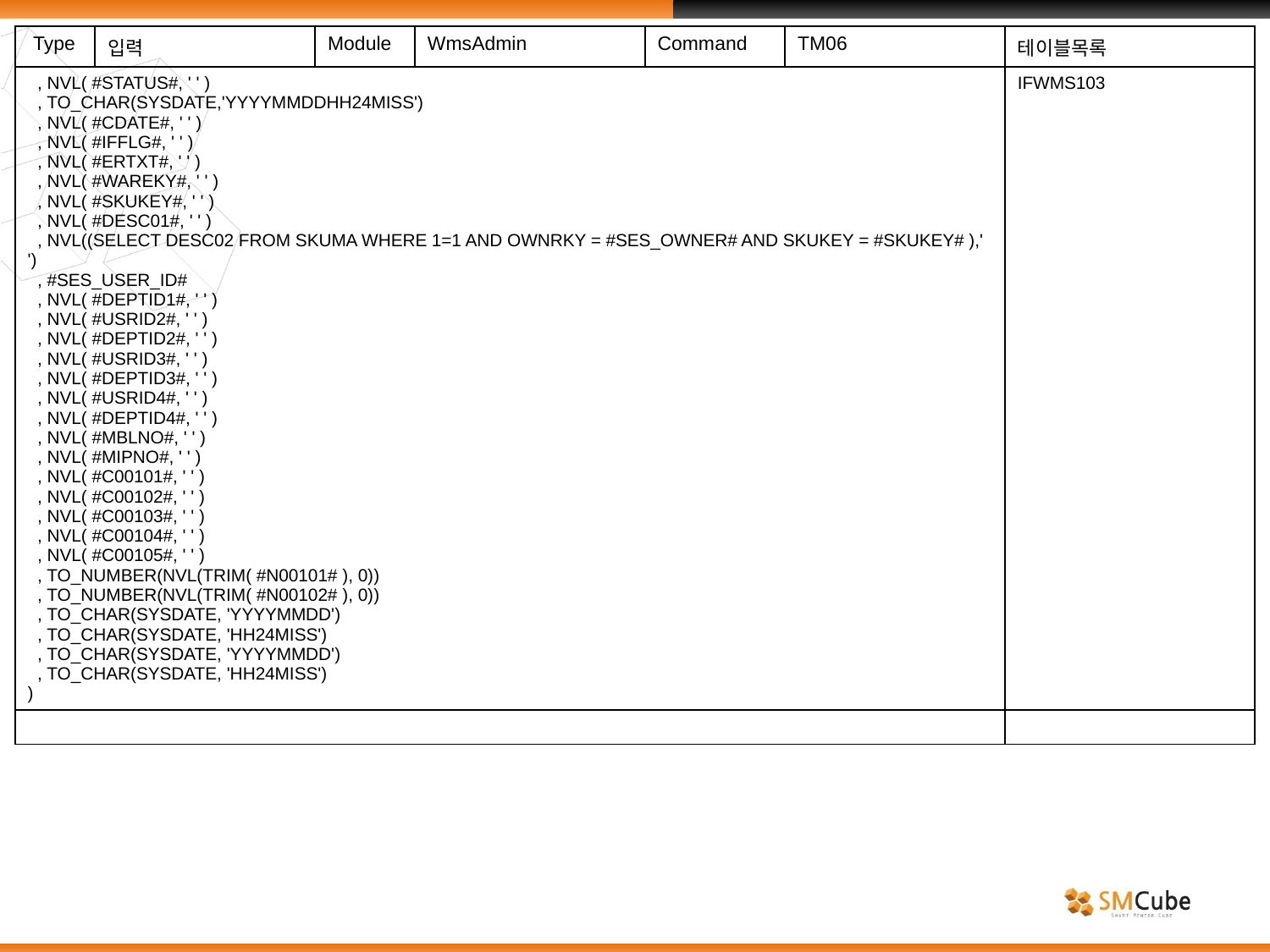

| Type | 입력 | Module | WmsAdmin | Command | TM06 | 테이블목록 |
| --- | --- | --- | --- | --- | --- | --- |
| , NVL( #STATUS#, ' ' ) , TO\_CHAR(SYSDATE,'YYYYMMDDHH24MISS') , NVL( #CDATE#, ' ' ) , NVL( #IFFLG#, ' ' ) , NVL( #ERTXT#, ' ' ) , NVL( #WAREKY#, ' ' ) , NVL( #SKUKEY#, ' ' ) , NVL( #DESC01#, ' ' ) , NVL((SELECT DESC02 FROM SKUMA WHERE 1=1 AND OWNRKY = #SES\_OWNER# AND SKUKEY = #SKUKEY# ),' ') , #SES\_USER\_ID# , NVL( #DEPTID1#, ' ' ) , NVL( #USRID2#, ' ' ) , NVL( #DEPTID2#, ' ' ) , NVL( #USRID3#, ' ' ) , NVL( #DEPTID3#, ' ' ) , NVL( #USRID4#, ' ' ) , NVL( #DEPTID4#, ' ' ) , NVL( #MBLNO#, ' ' ) , NVL( #MIPNO#, ' ' ) , NVL( #C00101#, ' ' ) , NVL( #C00102#, ' ' ) , NVL( #C00103#, ' ' ) , NVL( #C00104#, ' ' ) , NVL( #C00105#, ' ' ) , TO\_NUMBER(NVL(TRIM( #N00101# ), 0)) , TO\_NUMBER(NVL(TRIM( #N00102# ), 0)) , TO\_CHAR(SYSDATE, 'YYYYMMDD') , TO\_CHAR(SYSDATE, 'HH24MISS') , TO\_CHAR(SYSDATE, 'YYYYMMDD') , TO\_CHAR(SYSDATE, 'HH24MISS') ) |  |  |  |  |  | IFWMS103 |
|  |  |  |  |  |  |  |